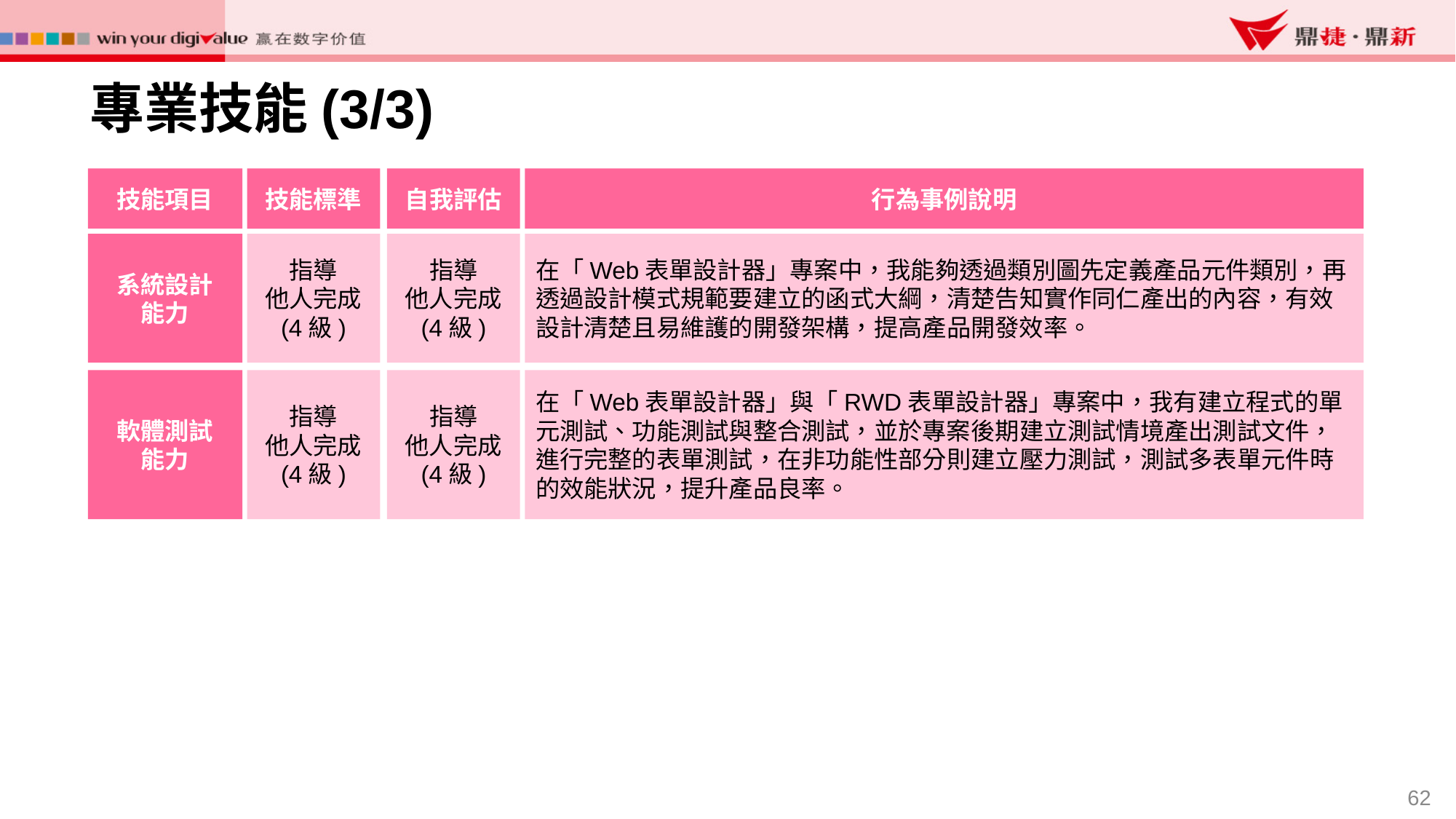

專業技能(3/3)
技能項目
技能標準
自我評估
行為事例說明
系統設計
能力
指導
他人完成
(4級)
指導
他人完成
(4級)
在「Web表單設計器」專案中，我能夠透過類別圖先定義產品元件類別，再透過設計模式規範要建立的函式大綱，清楚告知實作同仁產出的內容，有效設計清楚且易維護的開發架構，提高產品開發效率。
軟體測試
能力
指導
他人完成
(4級)
指導
他人完成
(4級)
在「Web表單設計器」與「RWD表單設計器」專案中，我有建立程式的單元測試、功能測試與整合測試，並於專案後期建立測試情境產出測試文件，進行完整的表單測試，在非功能性部分則建立壓力測試，測試多表單元件時的效能狀況，提升產品良率。
62